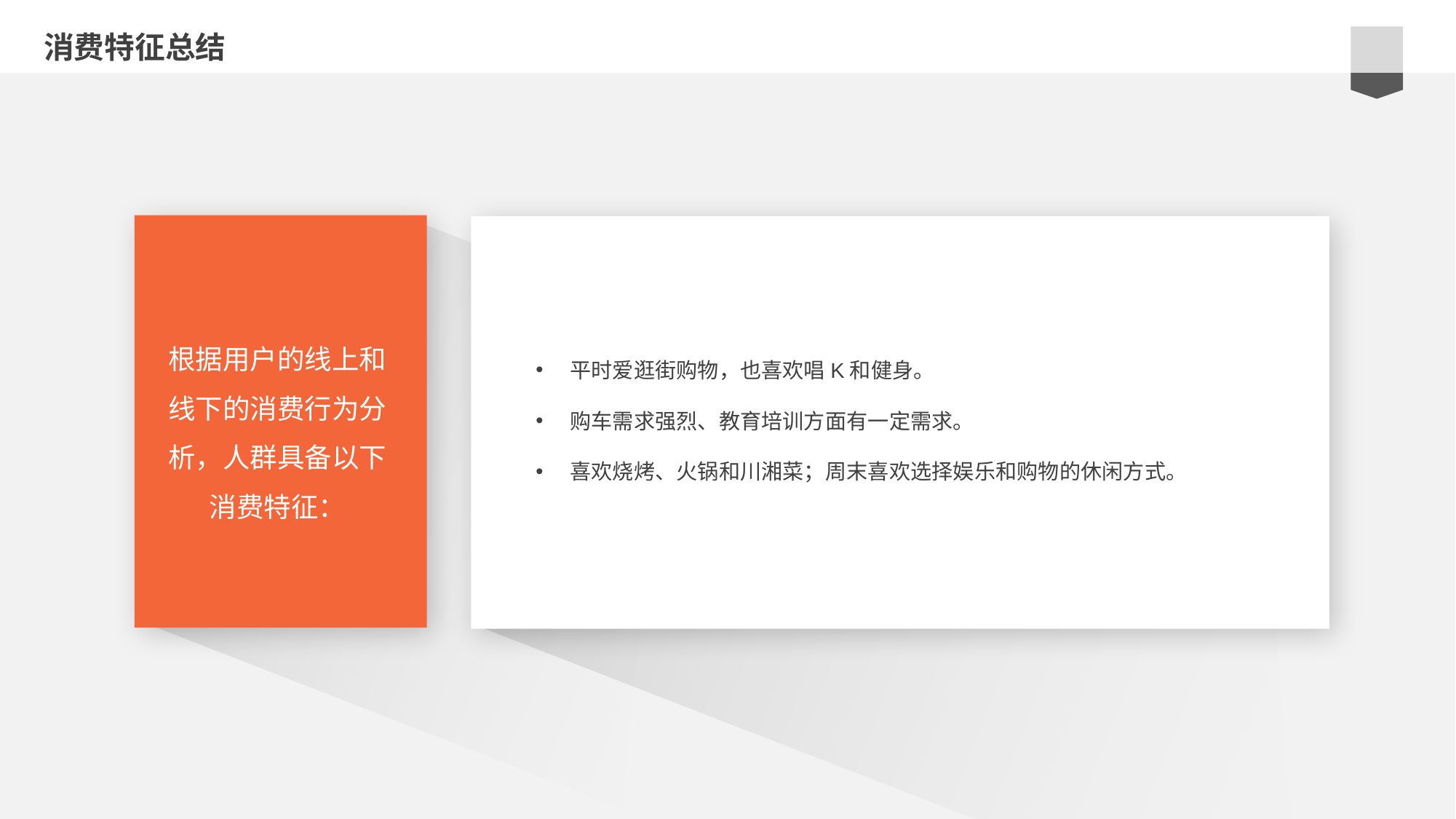

消费特征总结
96

e7d195523061f1c0b9c437df2358c0cda14f5041a22fabbfBE2BE37675DC7AB669ED1A17F222BC996230C869F9A73B775AB9A6F73BCC744AF1BB55A31F7D215610F6B48D481C98CFAE215B20EECA2E6E0A7FA5F51308CB52DBDDBC704BB1B1B15B9E8404F8B10E983444B66EA388C6170E35B82D1C09D0AA1358145966557C00F2090DB9C29BE49B
根据用户的线上和线下的消费行为分析，人群具备以下消费特征：
平时爱逛街购物，也喜欢唱K和健身。
购车需求强烈、教育培训方面有一定需求。
喜欢烧烤、火锅和川湘菜；周末喜欢选择娱乐和购物的休闲方式。